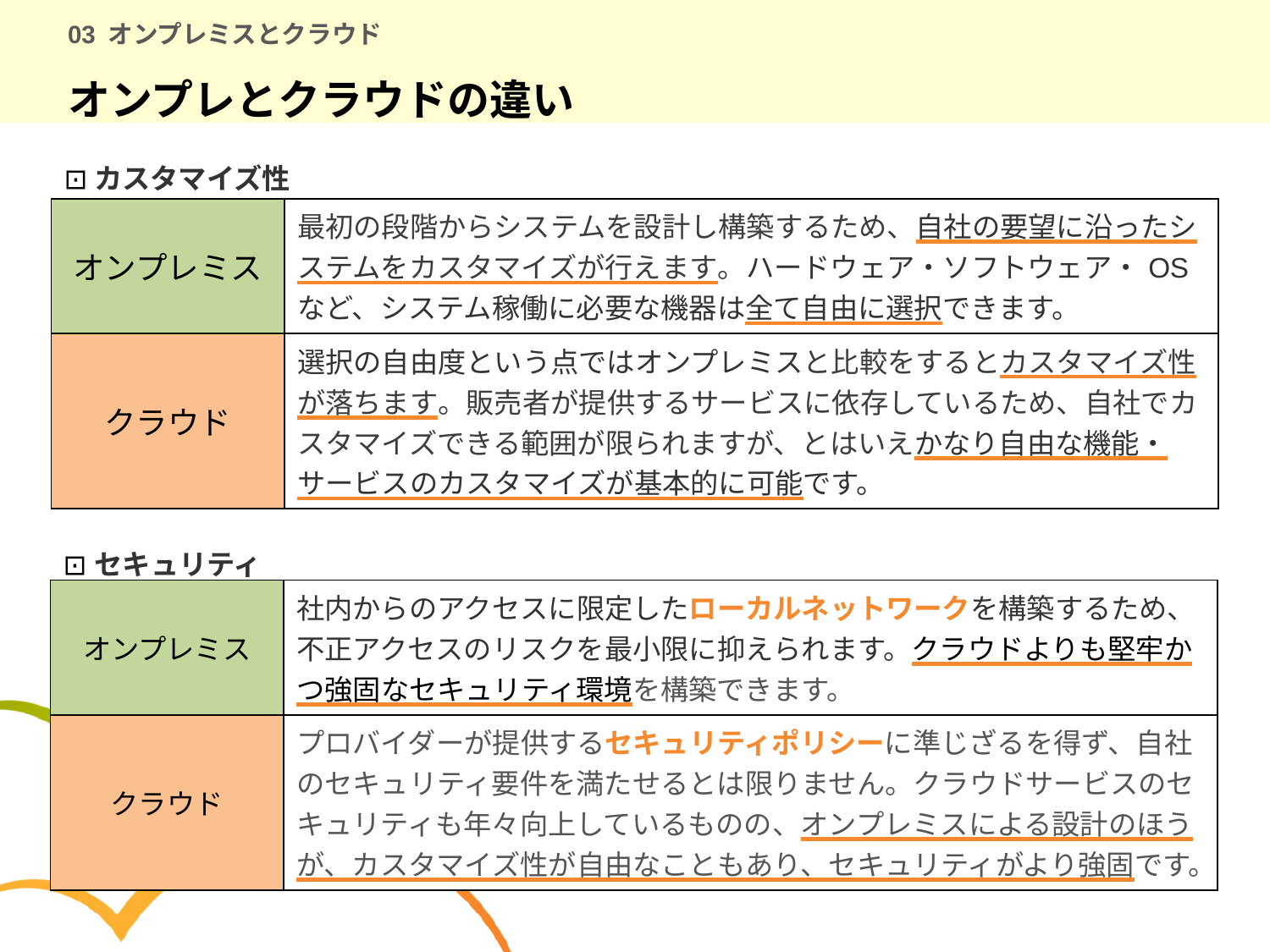

# 03 オンプレミスとクラウド
オンプレとクラウドの違い
⊡カスタマイズ性
| オンプレミス | 最初の段階からシステムを設計し構築するため、自社の要望に沿ったシステムをカスタマイズが行えます。ハードウェア・ソフトウェア・OSなど、システム稼働に必要な機器は全て自由に選択できます。 |
| --- | --- |
| クラウド | 選択の自由度という点ではオンプレミスと比較をするとカスタマイズ性が落ちます。販売者が提供するサービスに依存しているため、自社でカスタマイズできる範囲が限られますが、とはいえかなり自由な機能・サービスのカスタマイズが基本的に可能です。 |
⊡セキュリティ
| オンプレミス | 社内からのアクセスに限定したローカルネットワークを構築するため、不正アクセスのリスクを最小限に抑えられます。クラウドよりも堅牢かつ強固なセキュリティ環境を構築できます。 |
| --- | --- |
| クラウド | プロバイダーが提供するセキュリティポリシーに準じざるを得ず、自社のセキュリティ要件を満たせるとは限りません。クラウドサービスのセキュリティも年々向上しているものの、オンプレミスによる設計のほうが、カスタマイズ性が自由なこともあり、セキュリティがより強固です。 |